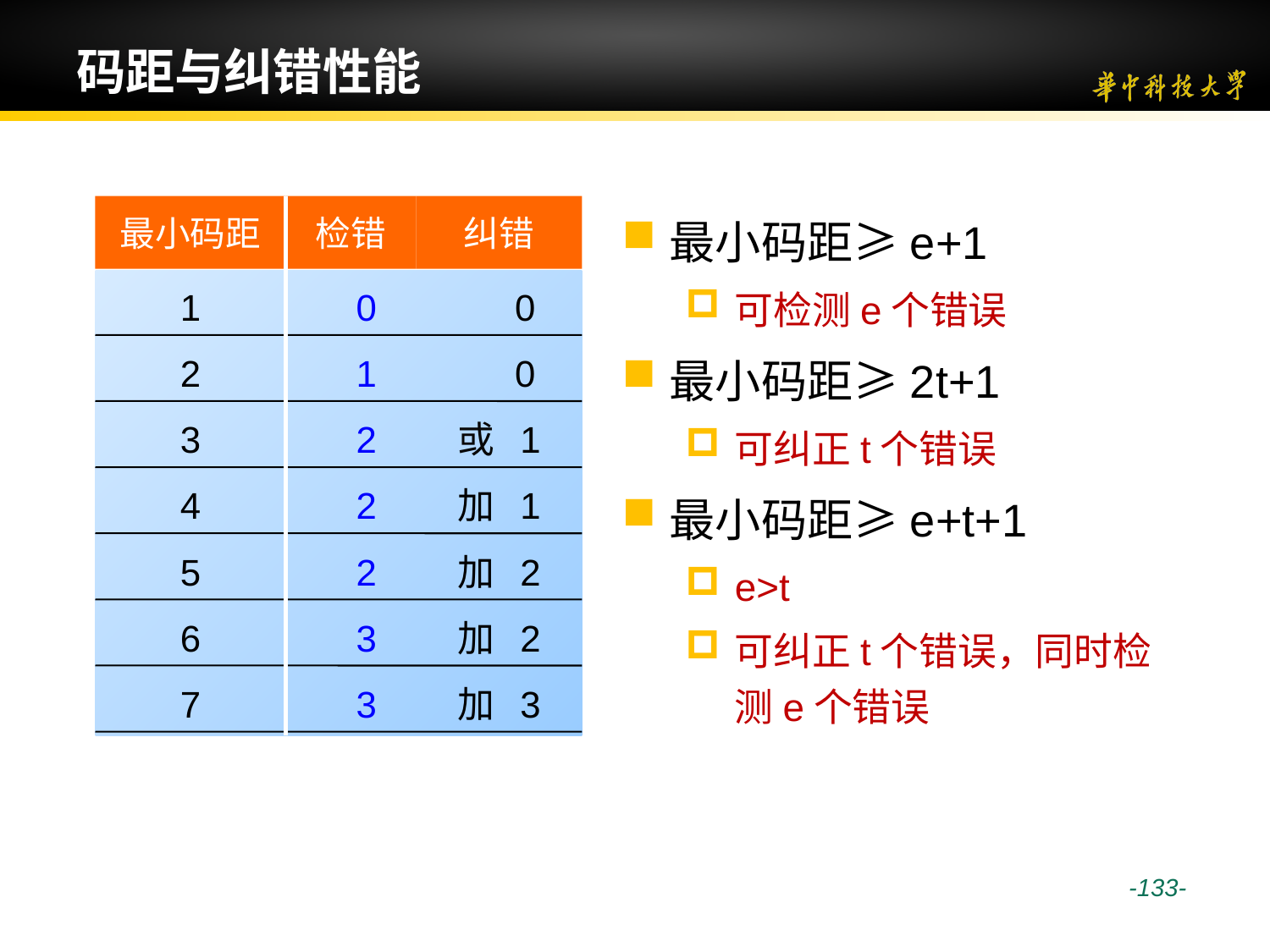

# 码距与纠错性能
最小码距
检错

纠错
最小码距≥e+1
可检测e个错误
最小码距≥2t+1
可纠正t个错误
最小码距≥e+t+1
e>t
可纠正t个错误，同时检测e个错误

1
0
     0

2

1
     0
3

2
或  1
4

2
加  1
5

2
加  2
6

3
加  2
7

3
加  3

 -133-